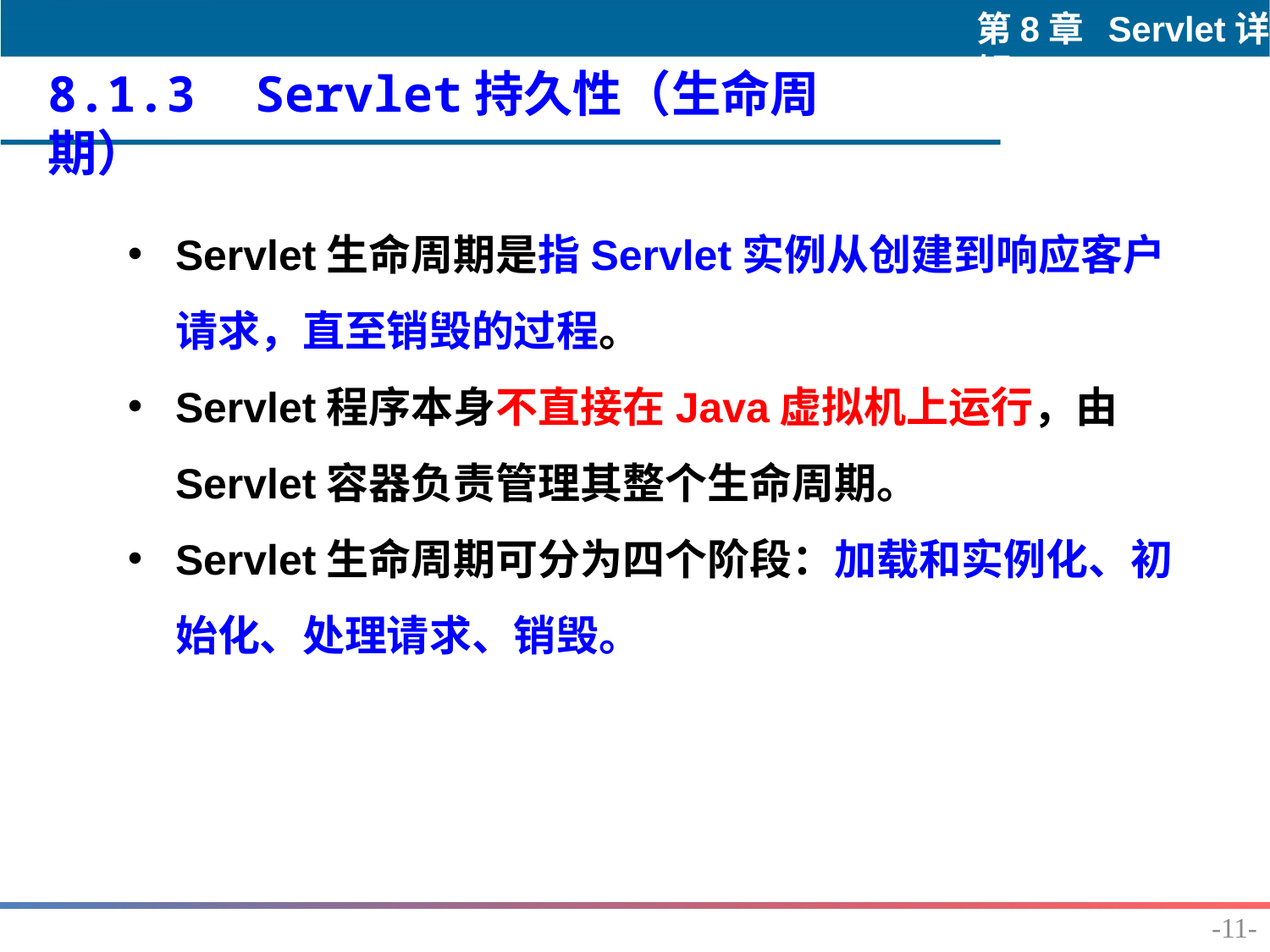

8.1.3  Servlet持久性（生命周期）
Servlet生命周期是指Servlet实例从创建到响应客户请求，直至销毁的过程。
Servlet程序本身不直接在Java虚拟机上运行，由Servlet容器负责管理其整个生命周期。
Servlet生命周期可分为四个阶段：加载和实例化、初始化、处理请求、销毁。

-11-